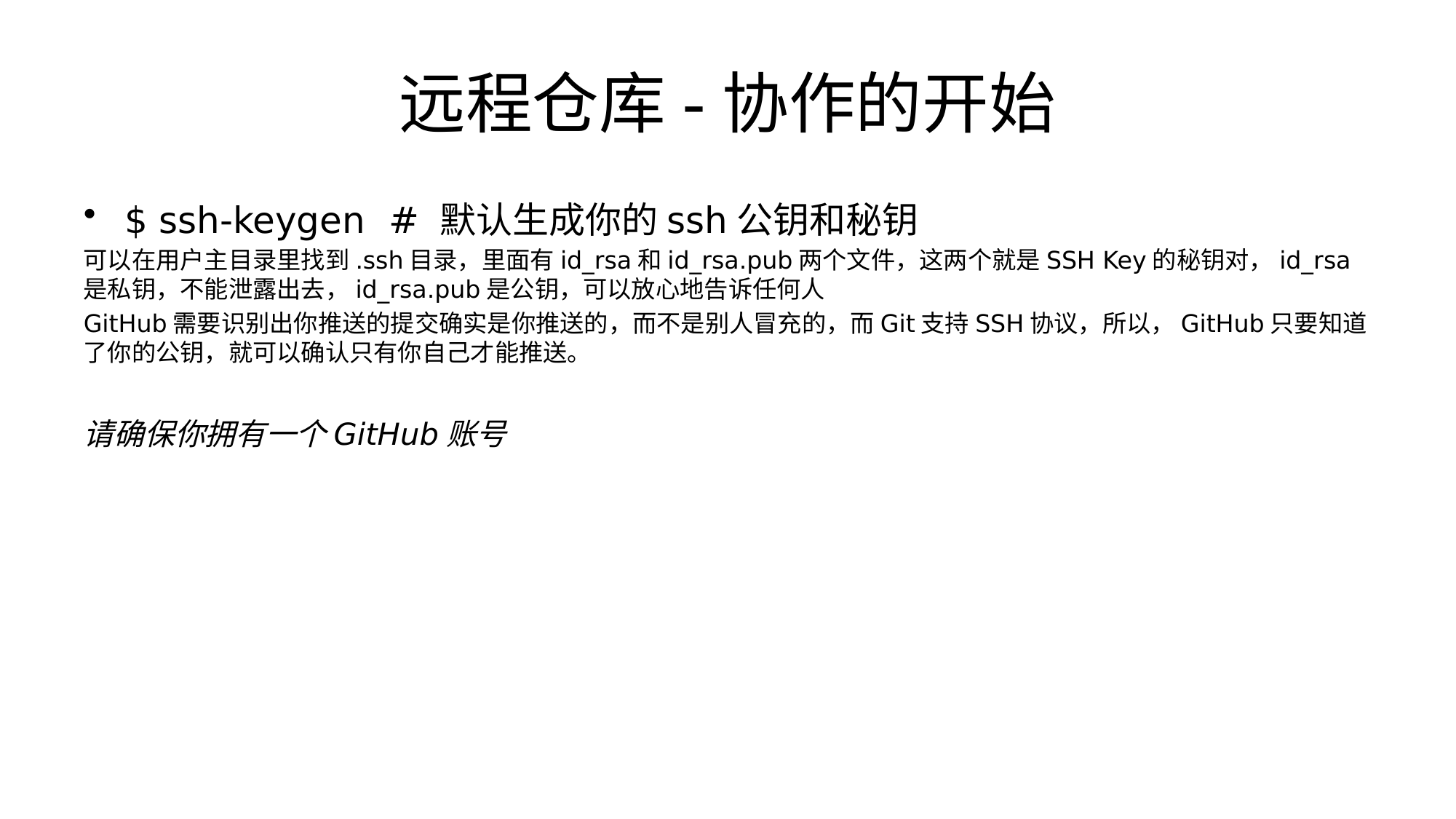

# 远程仓库-协作的开始
$ ssh-keygen  # 默认生成你的ssh公钥和秘钥
可以在用户主目录里找到.ssh目录，里面有id_rsa和id_rsa.pub两个文件，这两个就是SSH Key的秘钥对，id_rsa是私钥，不能泄露出去，id_rsa.pub是公钥，可以放心地告诉任何人
GitHub需要识别出你推送的提交确实是你推送的，而不是别人冒充的，而Git支持SSH协议，所以，GitHub只要知道了你的公钥，就可以确认只有你自己才能推送。

请确保你拥有一个GitHub账号